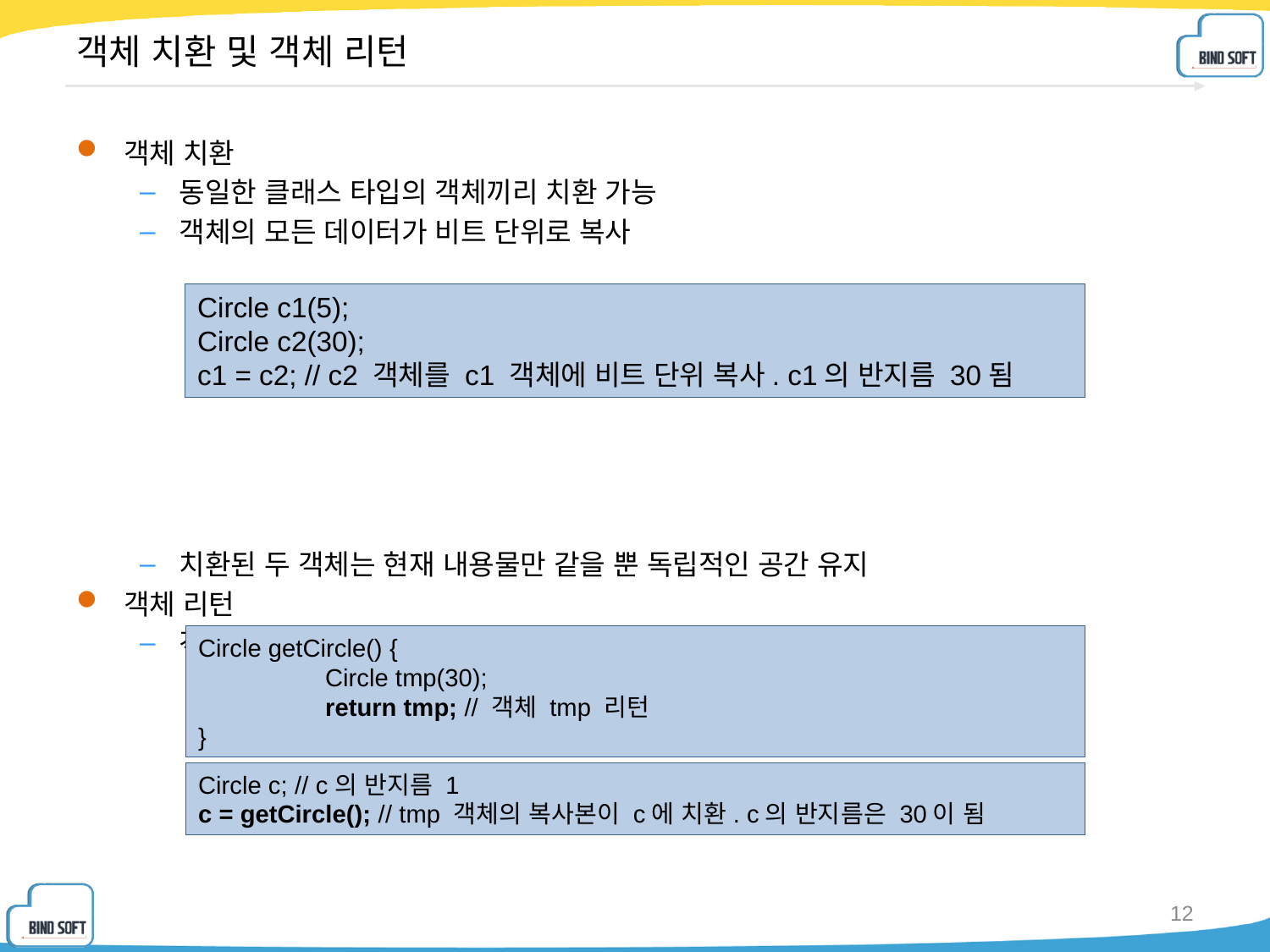

# 객체 치환 및 객체 리턴
객체 치환
동일한 클래스 타입의 객체끼리 치환 가능
객체의 모든 데이터가 비트 단위로 복사

치환된 두 객체는 현재 내용물만 같을 뿐 독립적인 공간 유지
객체 리턴
객체의 복사본 리턴

Circle c1(5);
Circle c2(30);
c1 = c2; // c2 객체를 c1 객체에 비트 단위 복사. c1의 반지름 30됨
Circle getCircle() {
	Circle tmp(30);
	return tmp; // 객체 tmp 리턴
}
Circle c; // c의 반지름 1
c = getCircle(); // tmp 객체의 복사본이 c에 치환. c의 반지름은 30이 됨
12